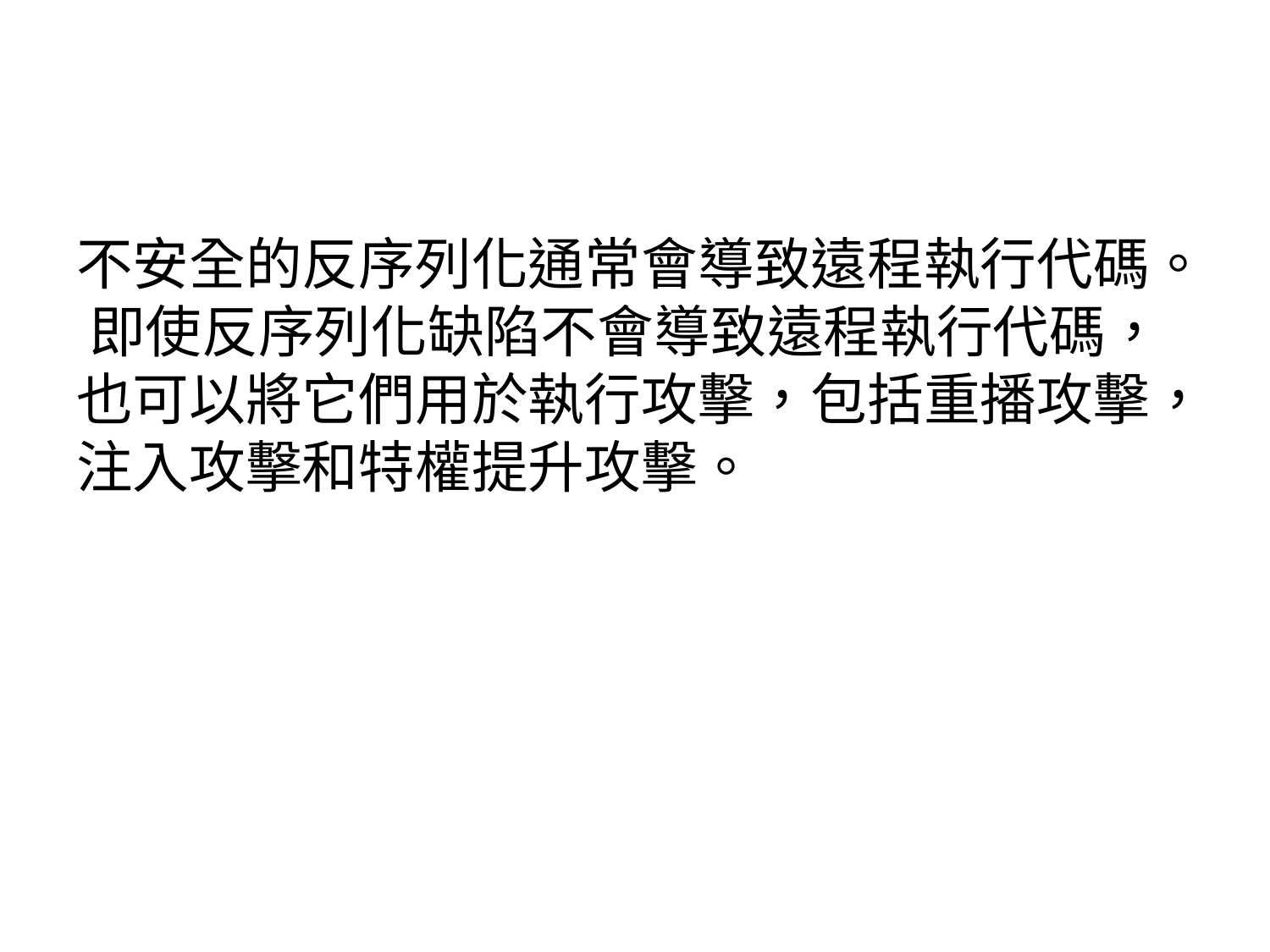

#
不安全的反序列化通常會導致遠程執行代碼。 即使反序列化缺陷不會導致遠程執行代碼，也可以將它們用於執行攻擊，包括重播攻擊，注入攻擊和特權提升攻擊。